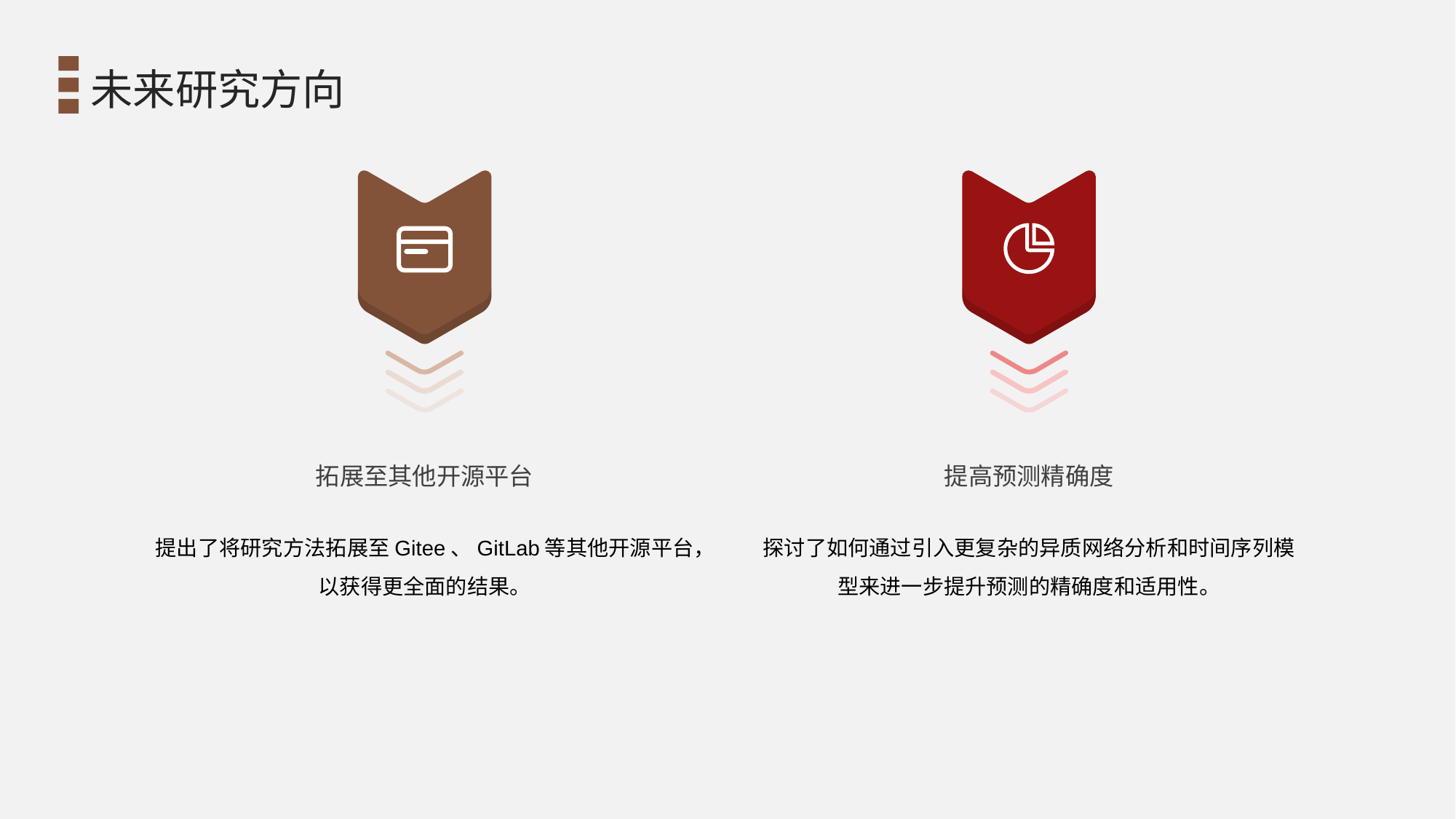

未来研究方向

拓展至其他开源平台
提高预测精确度
提出了将研究方法拓展至Gitee、GitLab等其他开源平台，以获得更全面的结果。
探讨了如何通过引入更复杂的异质网络分析和时间序列模型来进一步提升预测的精确度和适用性。